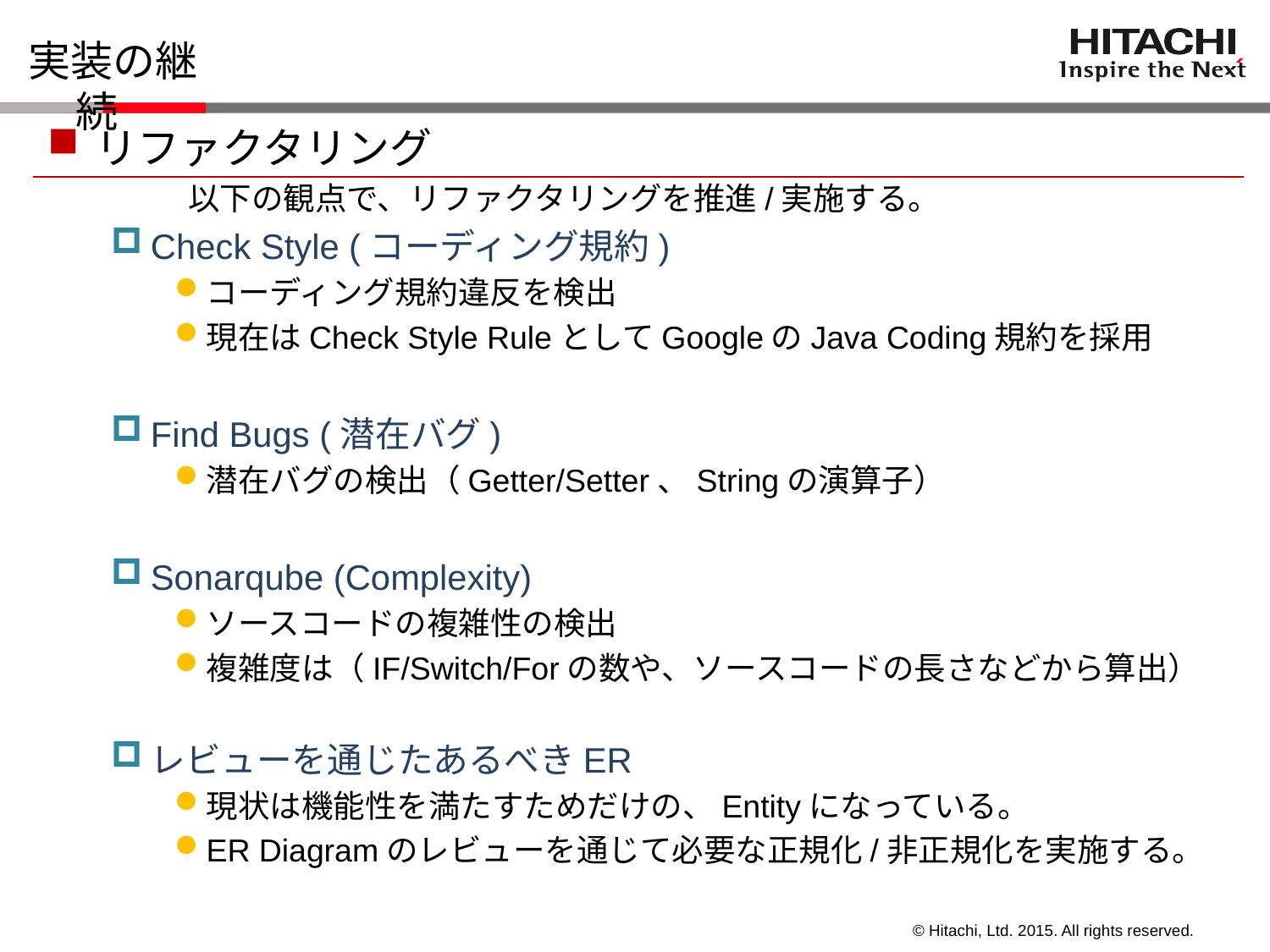

# 実装の継続
リファクタリング
　　　　　以下の観点で、リファクタリングを推進/実施する。
Check Style (コーディング規約)
コーディング規約違反を検出
現在はCheck Style RuleとしてGoogleのJava Coding規約を採用

Find Bugs (潜在バグ)
潜在バグの検出（Getter/Setter、Stringの演算子）

Sonarqube (Complexity)
ソースコードの複雑性の検出
複雑度は（IF/Switch/Forの数や、ソースコードの長さなどから算出）

レビューを通じたあるべきER
現状は機能性を満たすためだけの、Entityになっている。
ER Diagramのレビューを通じて必要な正規化/非正規化を実施する。